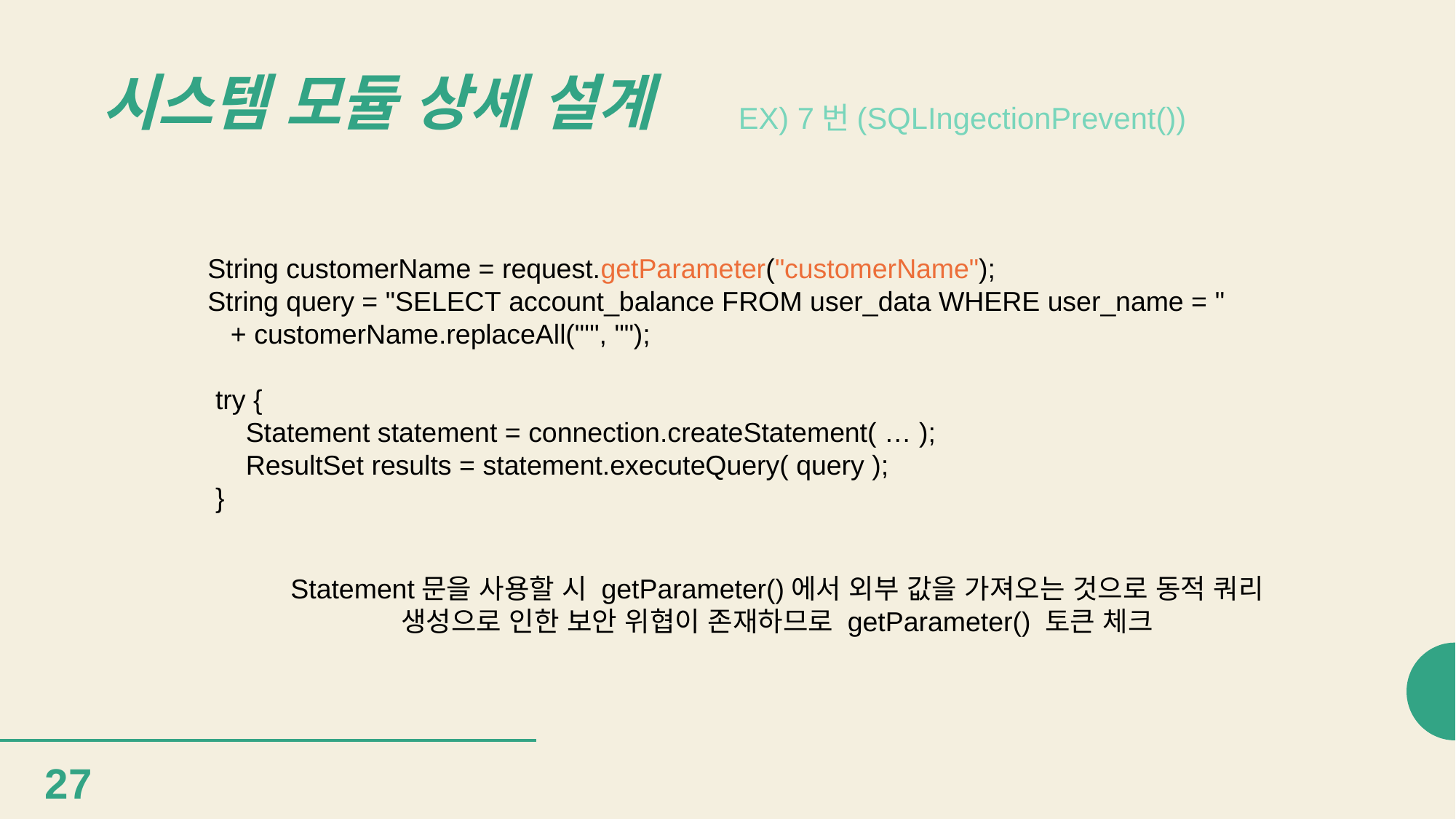

# 시스템 모듈 상세 설계
EX) 7번(SQLIngectionPrevent())
String customerName = request.getParameter("customerName");
String query = "SELECT account_balance FROM user_data WHERE user_name = "
   + customerName.replaceAll("'", "");

 try {
     Statement statement = connection.createStatement( … );
     ResultSet results = statement.executeQuery( query );
 }
Statement문을 사용할 시 getParameter()에서 외부 값을 가져오는 것으로 동적 쿼리 생성으로 인한 보안 위협이 존재하므로 getParameter() 토큰 체크
27